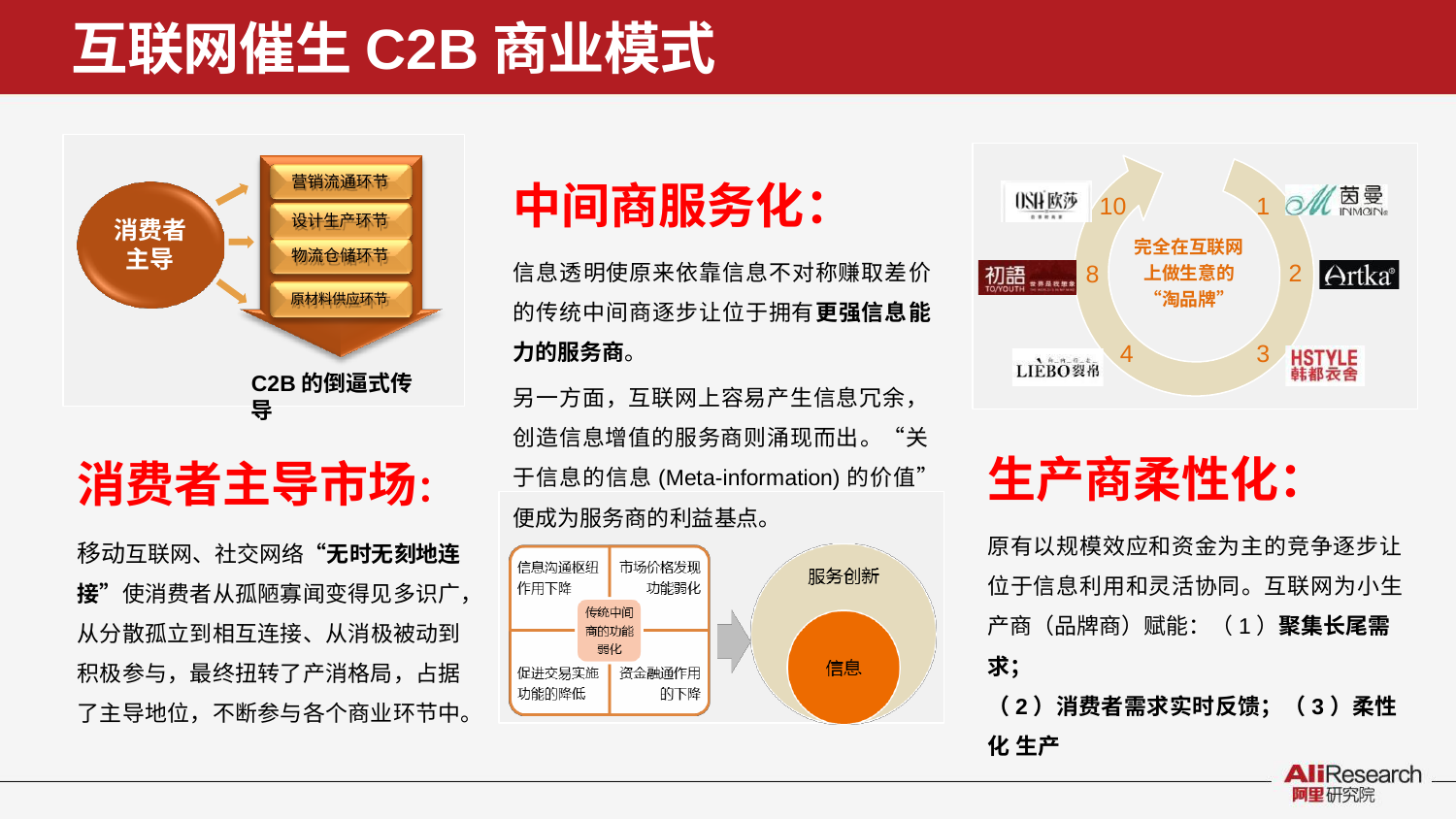

# 互联网催生C2B商业模式

营销流通环节
中间商服务化：
信息透明使原来依靠信息不对称赚取差价 的传统中间商逐步让位于拥有更强信息能 力的服务商。
另一方面，互联网上容易产生信息冗余， 创造信息增值的服务商则涌现而出。“关 于信息的信息(Meta-information)的价值”

10
1

设计生产环节
消费者 主导
完全在互联网 上做生意的 “淘品牌”

物流仓储环节
2
8

原材料供应环节
4
3

C2B的倒逼式传导
生产商柔性化：
原有以规模效应和资金为主的竞争逐步让 位于信息利用和灵活协同。互联网为小生 产商（品牌商）赋能：（1）聚集长尾需求；
（2）消费者需求实时反馈；（3）柔性化 生产
消费者主导市场：
移动互联网、社交网络“无时无刻地连 接”使消费者从孤陋寡闻变得见多识广， 从分散孤立到相互连接、从消极被动到 积极参与，最终扭转了产消格局，占据 了主导地位，不断参与各个商业环节中。

便成为服务商的利益基点。